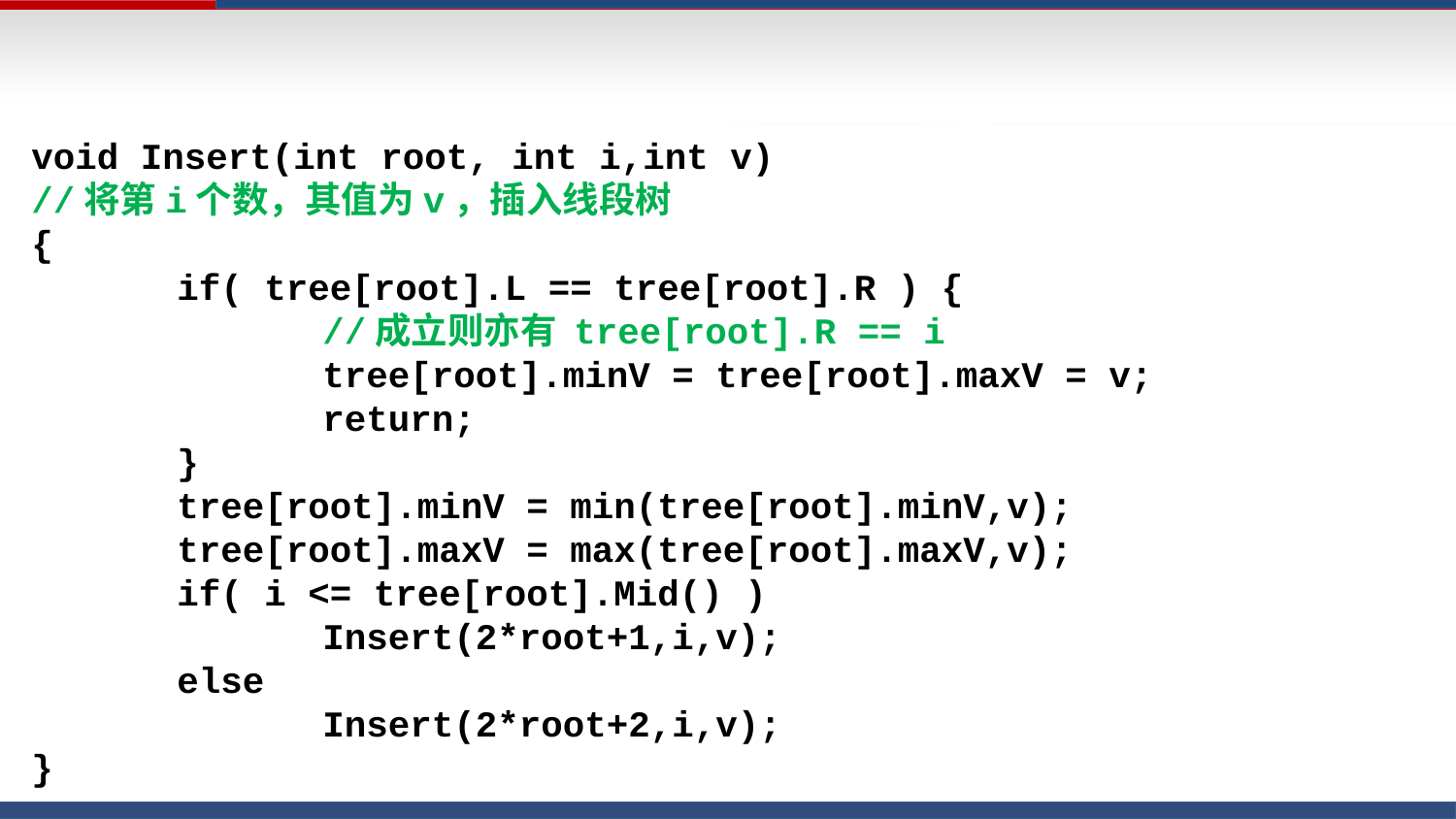

void Insert(int root, int i,int v)
//将第i个数，其值为v，插入线段树
{
	if( tree[root].L == tree[root].R ) {
		//成立则亦有 tree[root].R == i
		tree[root].minV = tree[root].maxV = v;
		return;
	}
	tree[root].minV = min(tree[root].minV,v);
	tree[root].maxV = max(tree[root].maxV,v);
	if( i <= tree[root].Mid() )
		Insert(2*root+1,i,v);
	else
		Insert(2*root+2,i,v);
}